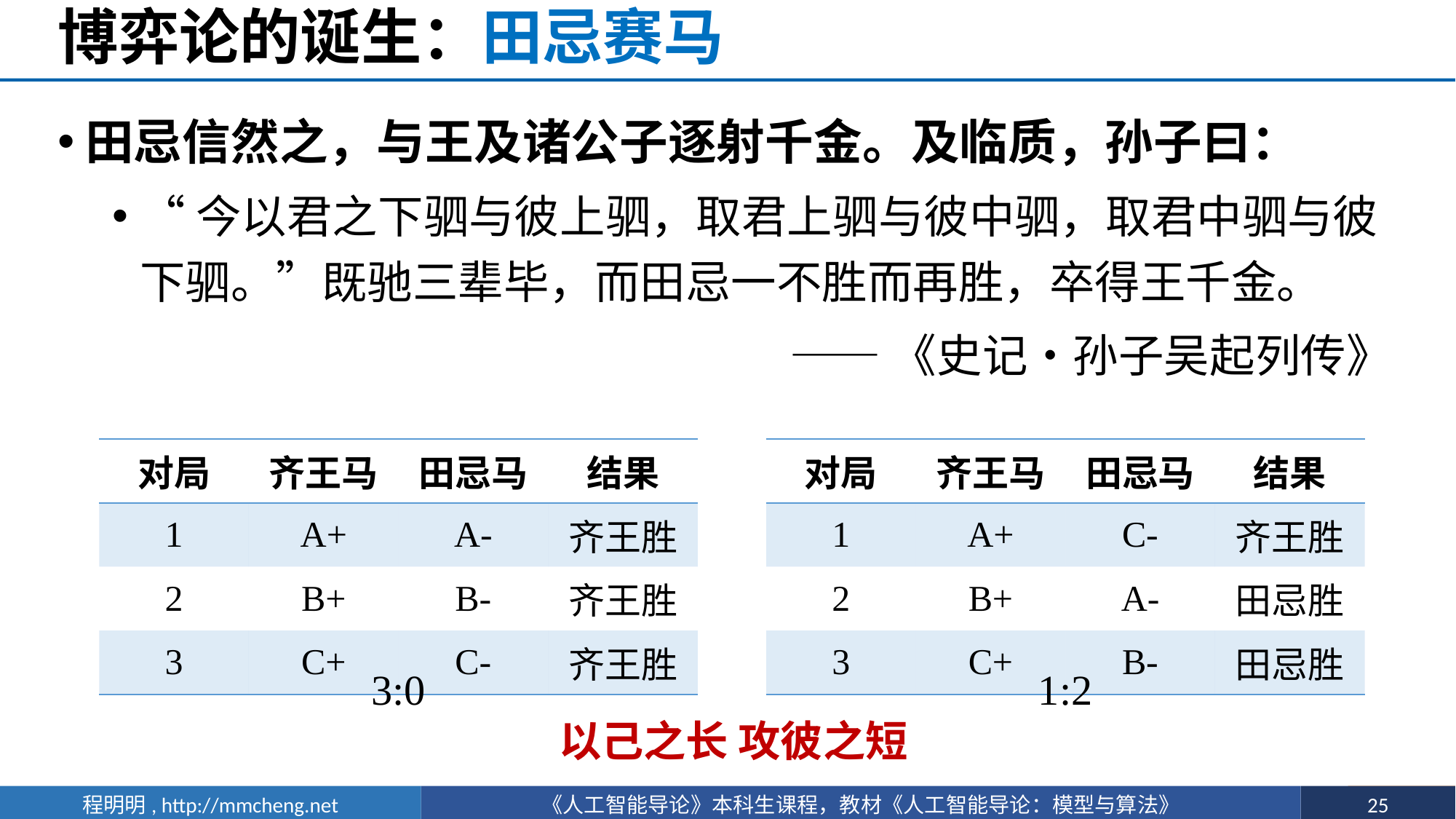

# 博弈论的诞生：田忌赛马
田忌信然之，与王及诸公子逐射千金。及临质，孙子曰：
“今以君之下驷与彼上驷，取君上驷与彼中驷，取君中驷与彼下驷。”既驰三辈毕，而田忌一不胜而再胜，卒得王千金。
——《史记•孙子吴起列传》

| 对局 | 齐王马 | 田忌马 | 结果 |
| --- | --- | --- | --- |
| 1 | A+ | A- | 齐王胜 |
| 2 | B+ | B- | 齐王胜 |
| 3 | C+ | C- | 齐王胜 |
| 对局 | 齐王马 | 田忌马 | 结果 |
| --- | --- | --- | --- |
| 1 | A+ | C- | 齐王胜 |
| 2 | B+ | A- | 田忌胜 |
| 3 | C+ | B- | 田忌胜 |
1:2
3:0
以己之长 攻彼之短